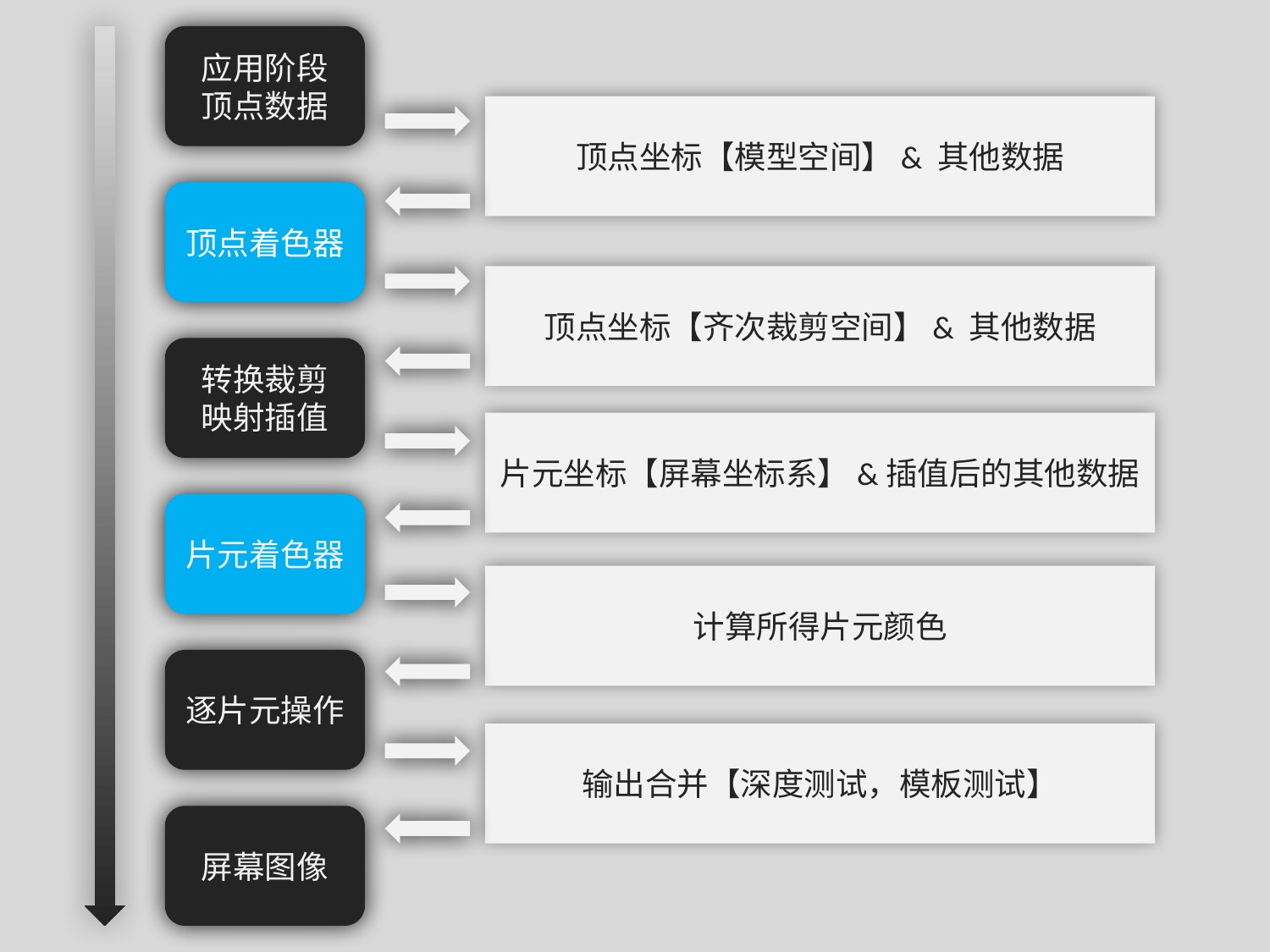

应用阶段
顶点数据
顶点坐标【模型空间】& 其他数据

顶点着色器

顶点坐标【齐次裁剪空间】& 其他数据
转换裁剪
映射插值

片元坐标【屏幕坐标系】&插值后的其他数据

片元着色器

计算所得片元颜色

逐片元操作

输出合并【深度测试，模板测试】

屏幕图像